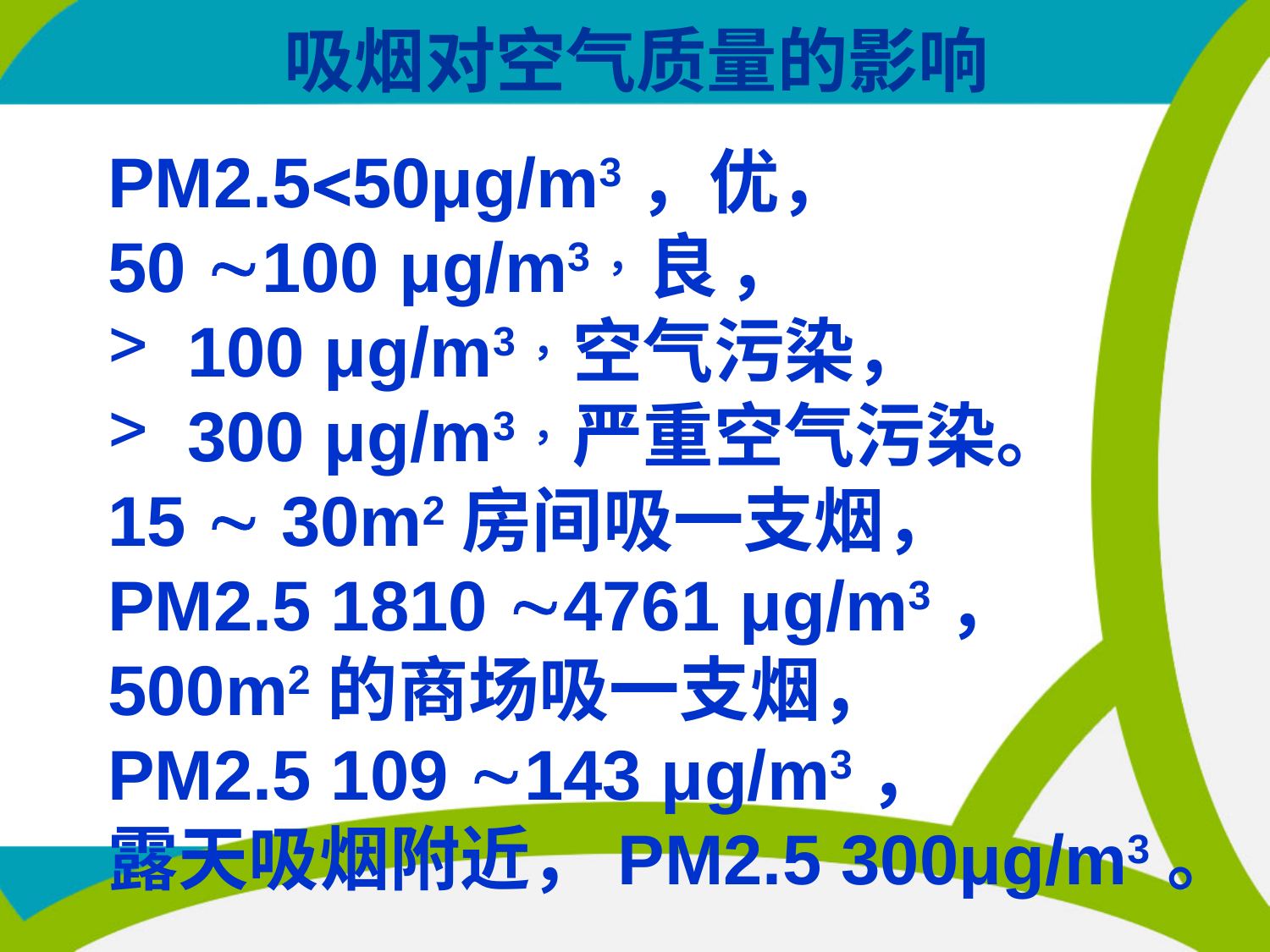

# 吸烟对空气质量的影响
PM2.5<50μg/m3，优，
50 ∼100 μg/m3，良 ，
100 μg/m3，空气污染，
300 μg/m3，严重空气污染。
15 ∼ 30m2房间吸一支烟，
PM2.5 1810 ∼4761 μg/m3，
500m2的商场吸一支烟，
PM2.5 109 ∼143 μg/m3，
露天吸烟附近，PM2.5 300μg/m3。